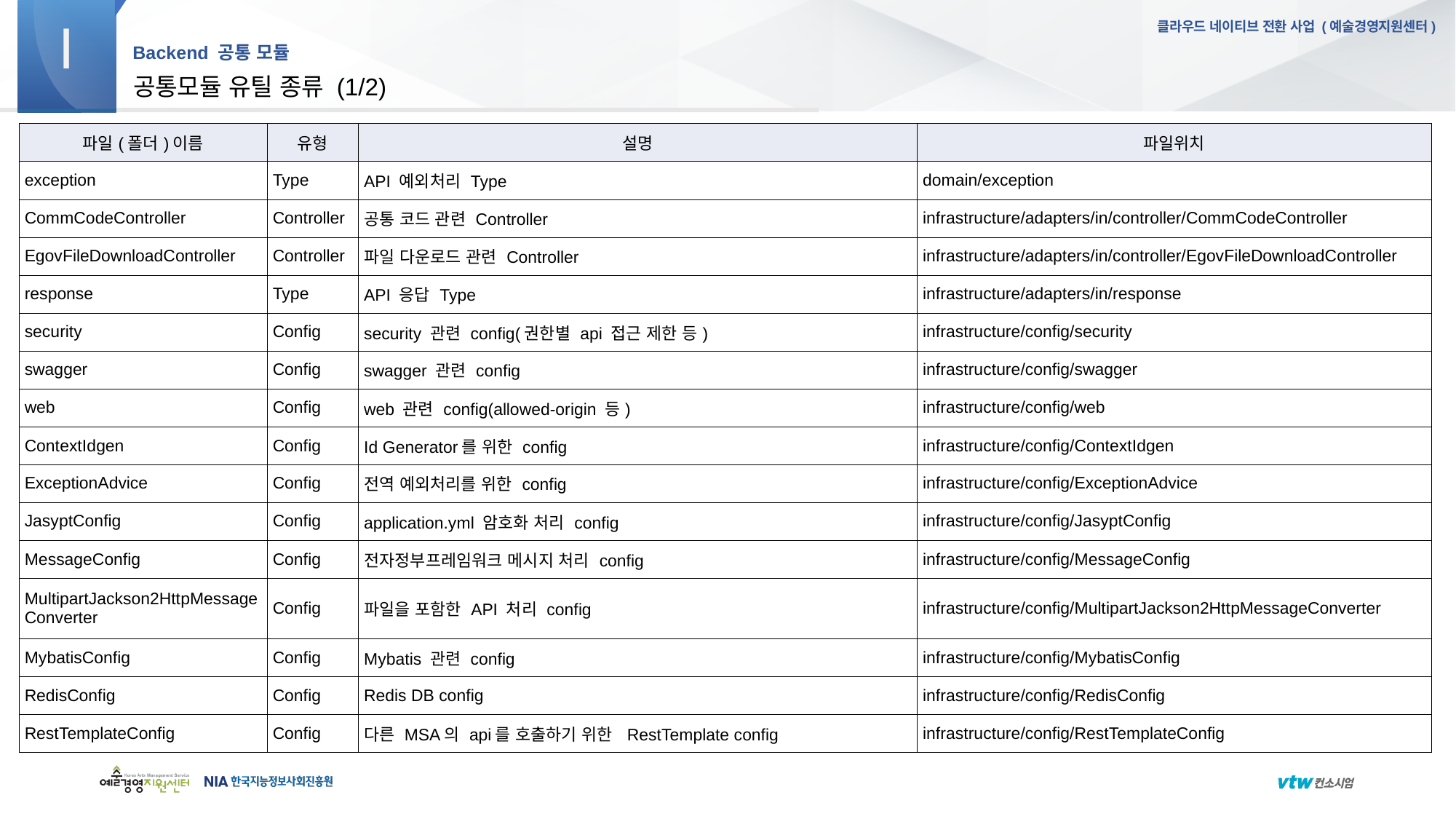

Ⅰ
Backend 공통 모듈
# 공통모듈 유틸 종류 (1/2)
| 파일(폴더)이름 | 유형 | 설명 | 파일위치 |
| --- | --- | --- | --- |
| exception | Type | API 예외처리 Type | domain/exception |
| CommCodeController | Controller | 공통 코드 관련 Controller | infrastructure/adapters/in/controller/CommCodeController |
| EgovFileDownloadController | Controller | 파일 다운로드 관련 Controller | infrastructure/adapters/in/controller/EgovFileDownloadController |
| response | Type | API 응답 Type | infrastructure/adapters/in/response |
| security | Config | security 관련 config(권한별 api 접근 제한 등) | infrastructure/config/security |
| swagger | Config | swagger 관련 config | infrastructure/config/swagger |
| web | Config | web 관련 config(allowed-origin 등) | infrastructure/config/web |
| ContextIdgen | Config | Id Generator를 위한 config | infrastructure/config/ContextIdgen |
| ExceptionAdvice | Config | 전역 예외처리를 위한 config | infrastructure/config/ExceptionAdvice |
| JasyptConfig | Config | application.yml 암호화 처리 config | infrastructure/config/JasyptConfig |
| MessageConfig | Config | 전자정부프레임워크 메시지 처리 config | infrastructure/config/MessageConfig |
| MultipartJackson2HttpMessageConverter | Config | 파일을 포함한 API 처리 config | infrastructure/config/MultipartJackson2HttpMessageConverter |
| MybatisConfig | Config | Mybatis 관련 config | infrastructure/config/MybatisConfig |
| RedisConfig | Config | Redis DB config | infrastructure/config/RedisConfig |
| RestTemplateConfig | Config | 다른 MSA의 api를 호출하기 위한 RestTemplate config | infrastructure/config/RestTemplateConfig |